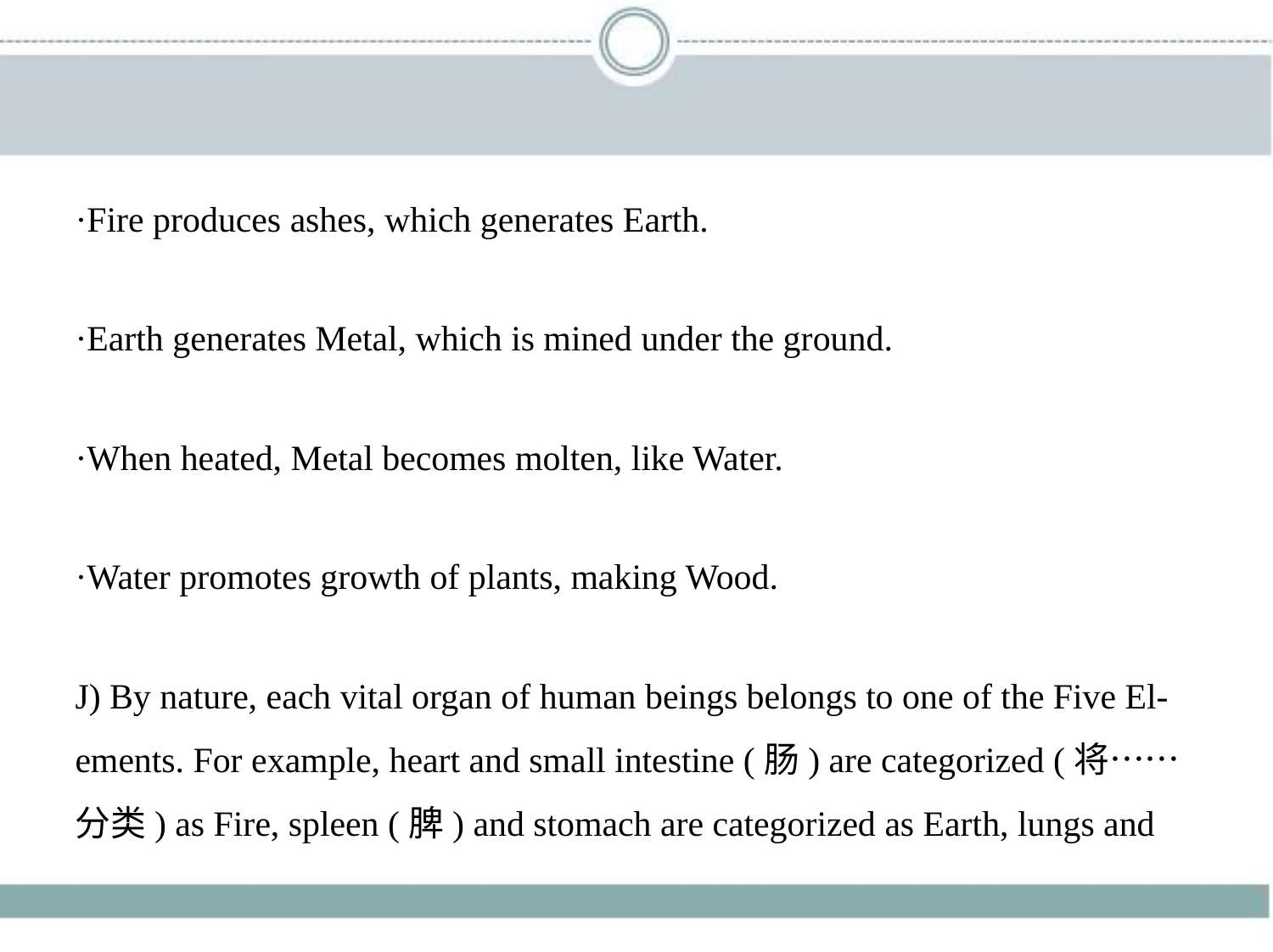

·Fire produces ashes, which generates Earth.
·Earth generates Metal, which is mined under the ground.
·When heated, Metal becomes molten, like Water.
·Water promotes growth of plants, making Wood.
J) By nature, each vital organ of human beings belongs to one of the Five El-
ements. For example, heart and small intestine (肠) are categorized (将……
分类) as Fire, spleen (脾) and stomach are categorized as Earth, lungs and